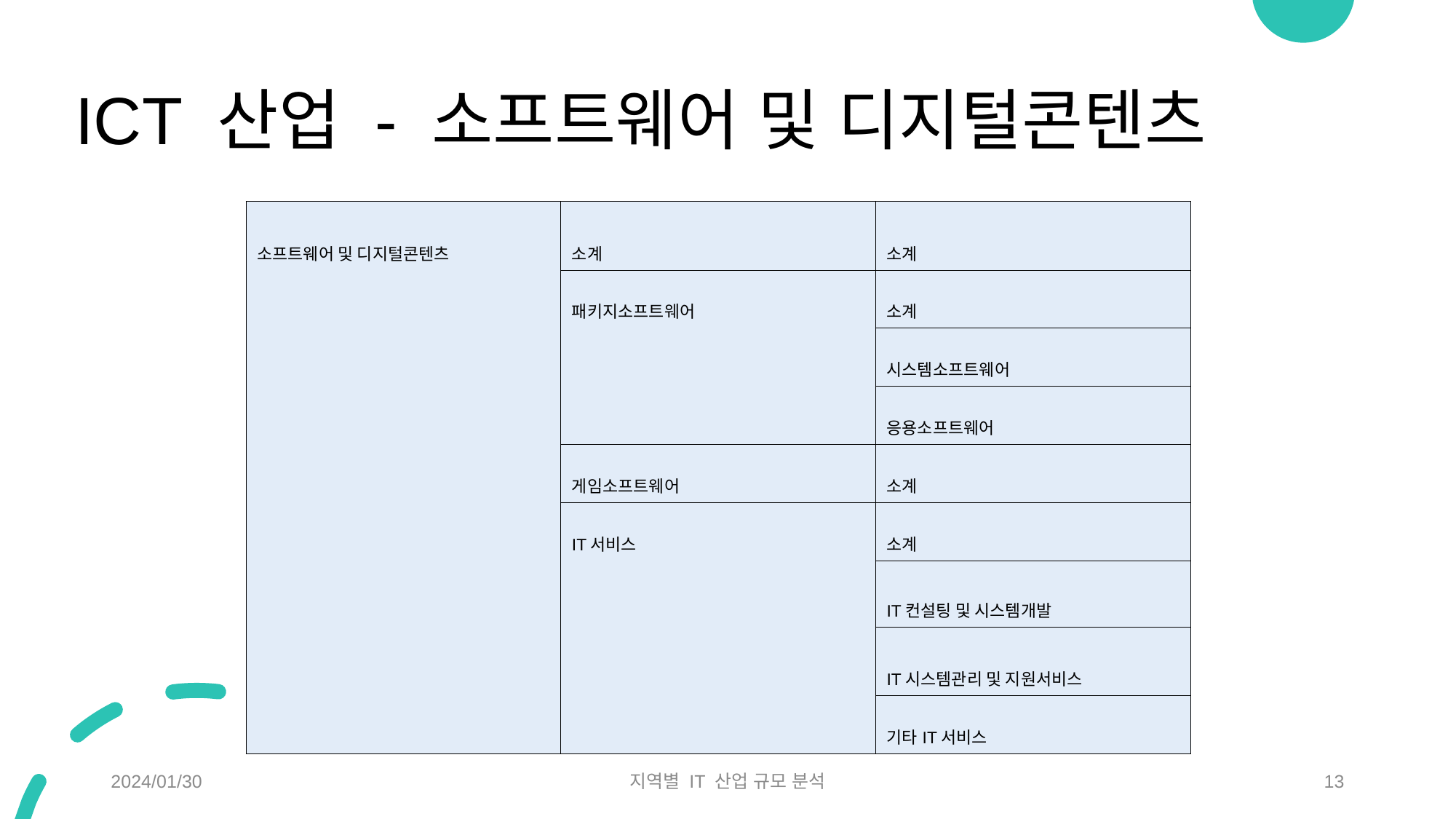

# ICT 산업 - 소프트웨어 및 디지털콘텐츠
| 소프트웨어 및 디지털콘텐츠 | 소계 | 소계 |
| --- | --- | --- |
|  | 패키지소프트웨어 | 소계 |
|  |  | 시스템소프트웨어 |
|  |  | 응용소프트웨어 |
|  | 게임소프트웨어 | 소계 |
|  | IT서비스 | 소계 |
|  |  | IT컨설팅 및 시스템개발 |
|  |  | IT시스템관리 및 지원서비스 |
|  |  | 기타IT서비스 |
2024/01/30
지역별 IT 산업 규모 분석
13